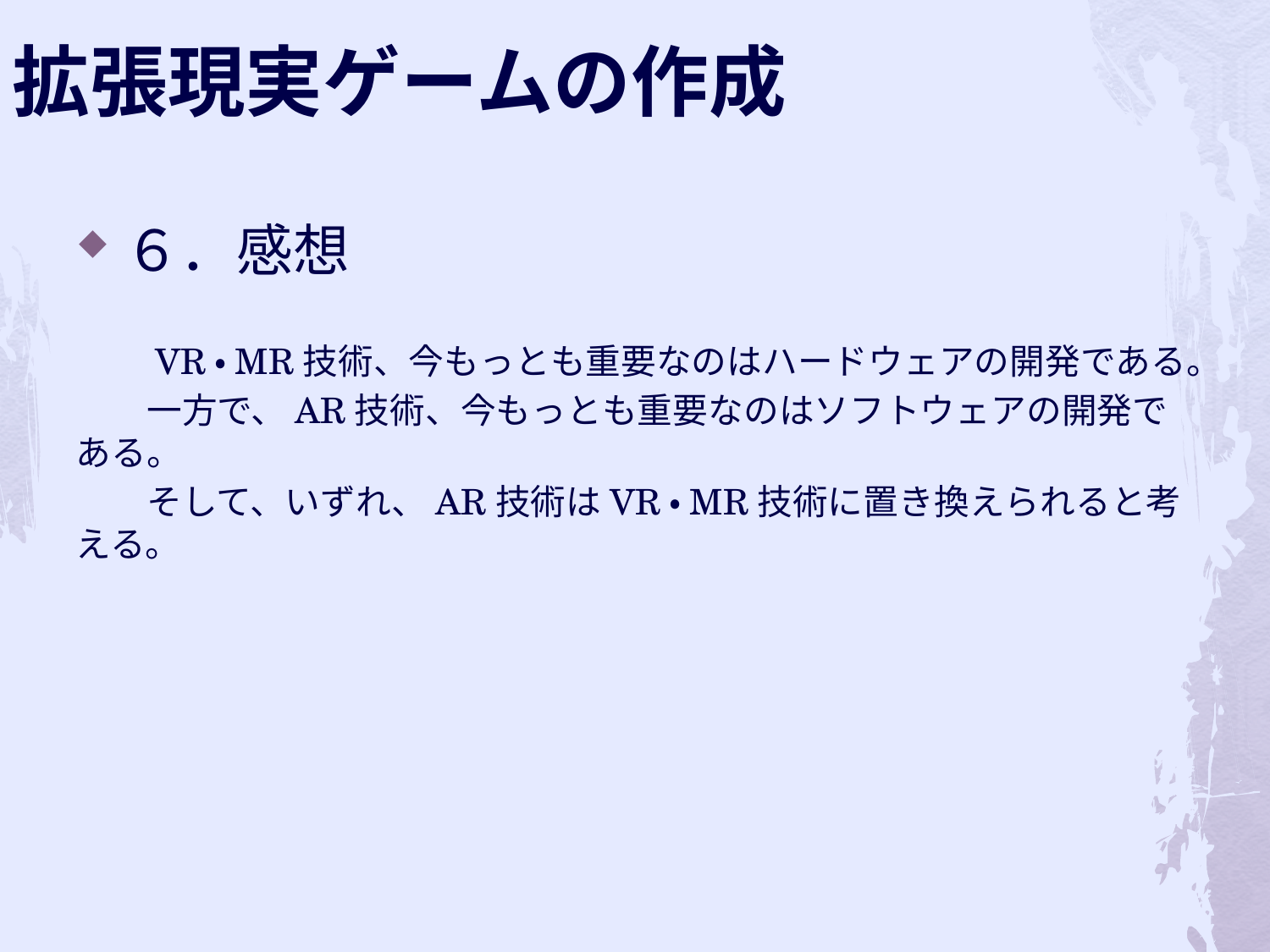

拡張現実ゲームの作成
６．感想

　　VR・MR技術、今もっとも重要なのはハードウェアの開発である。
　　一方で、AR技術、今もっとも重要なのはソフトウェアの開発である。
　　そして、いずれ、AR技術はVR・MR技術に置き換えられると考える。